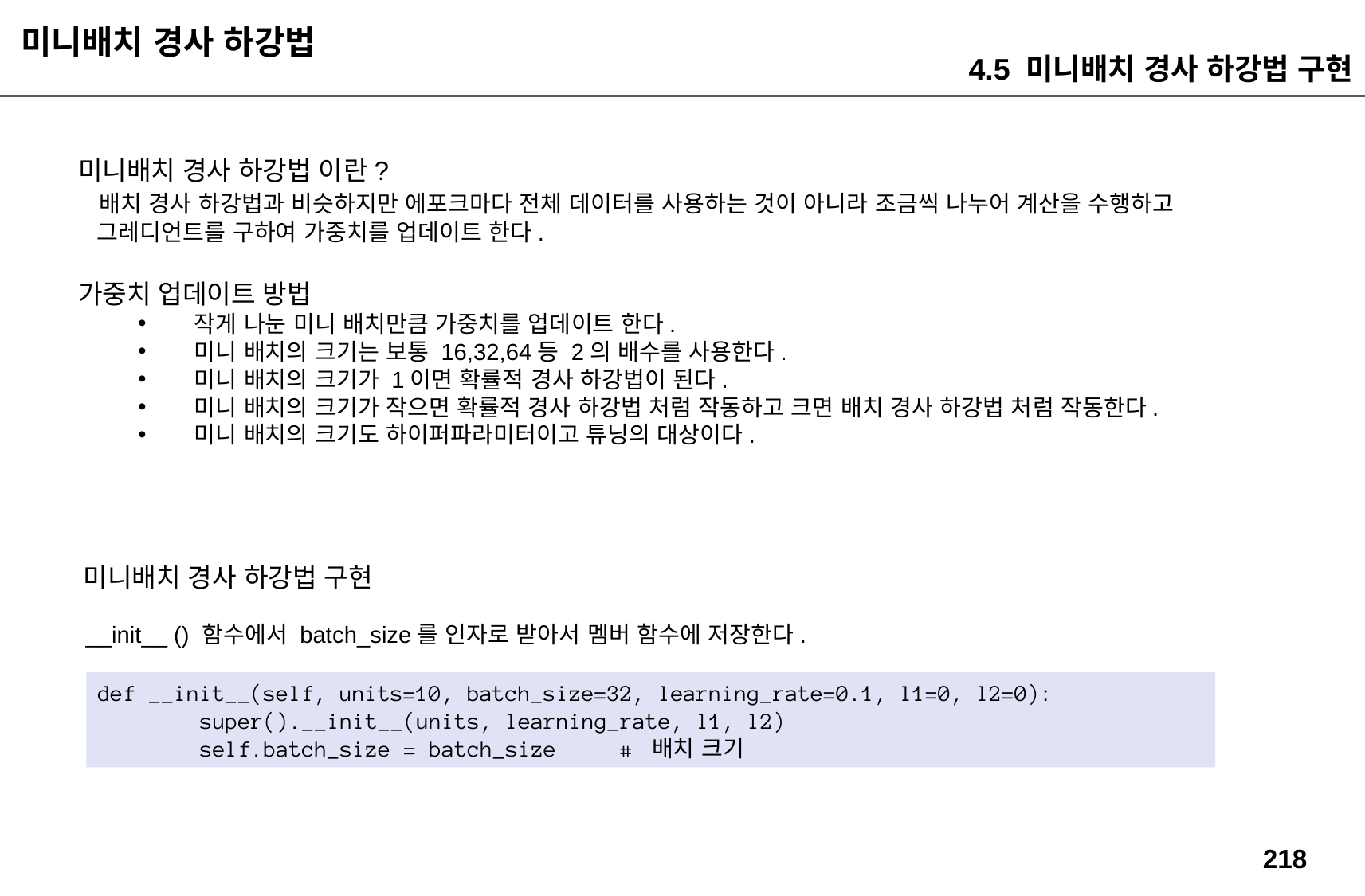

미니배치 경사 하강법
4.5 미니배치 경사 하강법 구현
미니배치 경사 하강법 이란?
  배치 경사 하강법과 비슷하지만 에포크마다 전체 데이터를 사용하는 것이 아니라 조금씩 나누어 계산을 수행하고
  그레디언트를 구하여 가중치를 업데이트 한다.

가중치 업데이트 방법
  작게 나눈 미니 배치만큼 가중치를 업데이트 한다.
  미니 배치의 크기는 보통 16,32,64등 2의 배수를 사용한다.
  미니 배치의 크기가 1이면 확률적 경사 하강법이 된다.
  미니 배치의 크기가 작으면 확률적 경사 하강법 처럼 작동하고 크면 배치 경사 하강법 처럼 작동한다.
  미니 배치의 크기도 하이퍼파라미터이고 튜닝의 대상이다.
미니배치 경사 하강법 구현
__init__ () 함수에서 batch_size를 인자로 받아서 멤버 함수에 저장한다.
def __init__(self, units=10, batch_size=32, learning_rate=0.1, l1=0, l2=0):
        super().__init__(units, learning_rate, l1, l2)
        self.batch_size = batch_size     # 배치 크기